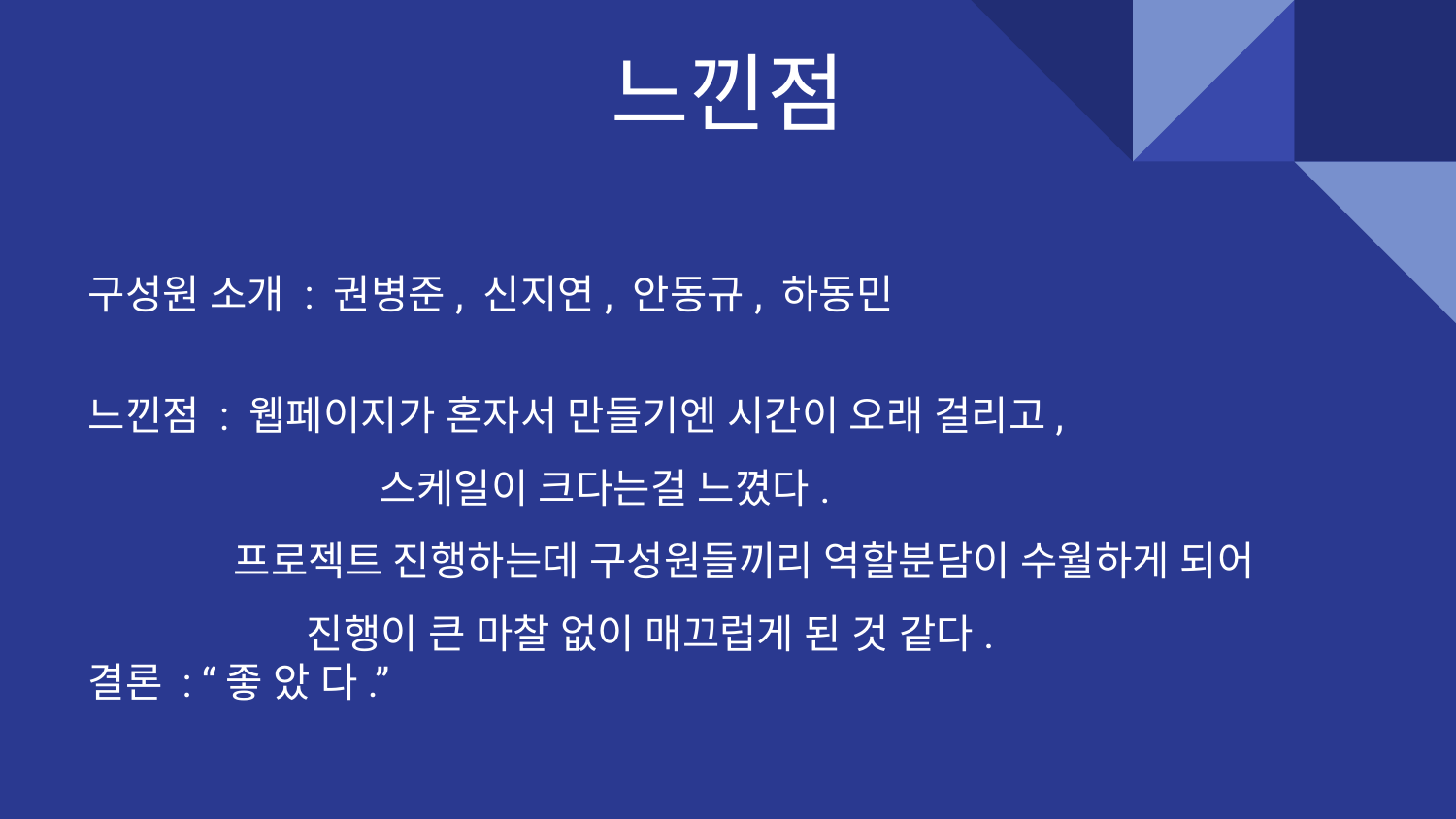

# 느낀점
구성원 소개 : 권병준, 신지연, 안동규, 하동민

느낀점 : 웹페이지가 혼자서 만들기엔 시간이 오래 걸리고,
		스케일이 크다는걸 느꼈다.
프로젝트 진행하는데 구성원들끼리 역할분담이 수월하게 되어
	진행이 큰 마찰 없이 매끄럽게 된 것 같다.
결론 : “좋 았 다.”